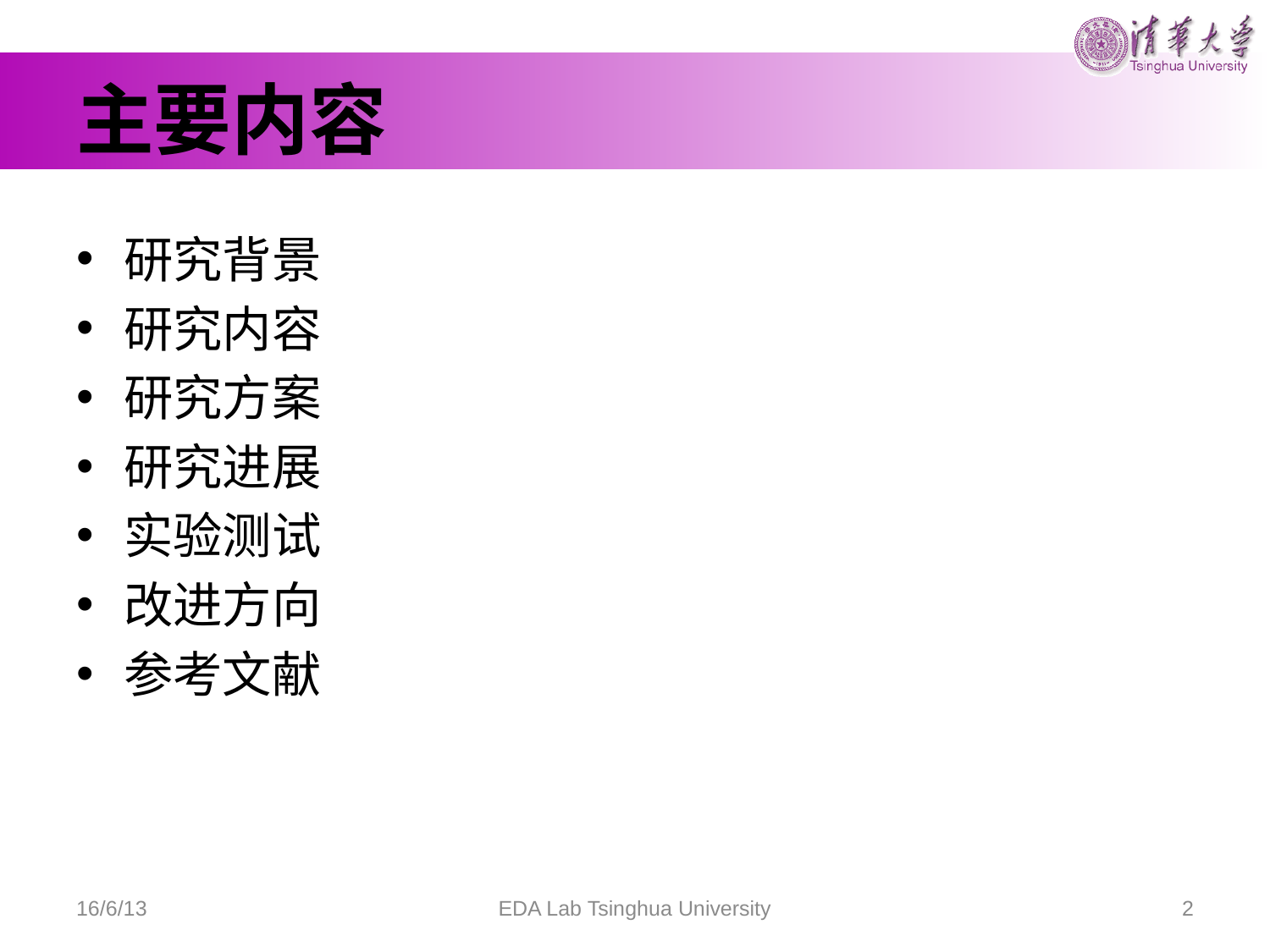

# 主要内容
研究背景
研究内容
研究方案
研究进展
实验测试
改进方向
参考文献

16/6/13
EDA Lab Tsinghua University
2